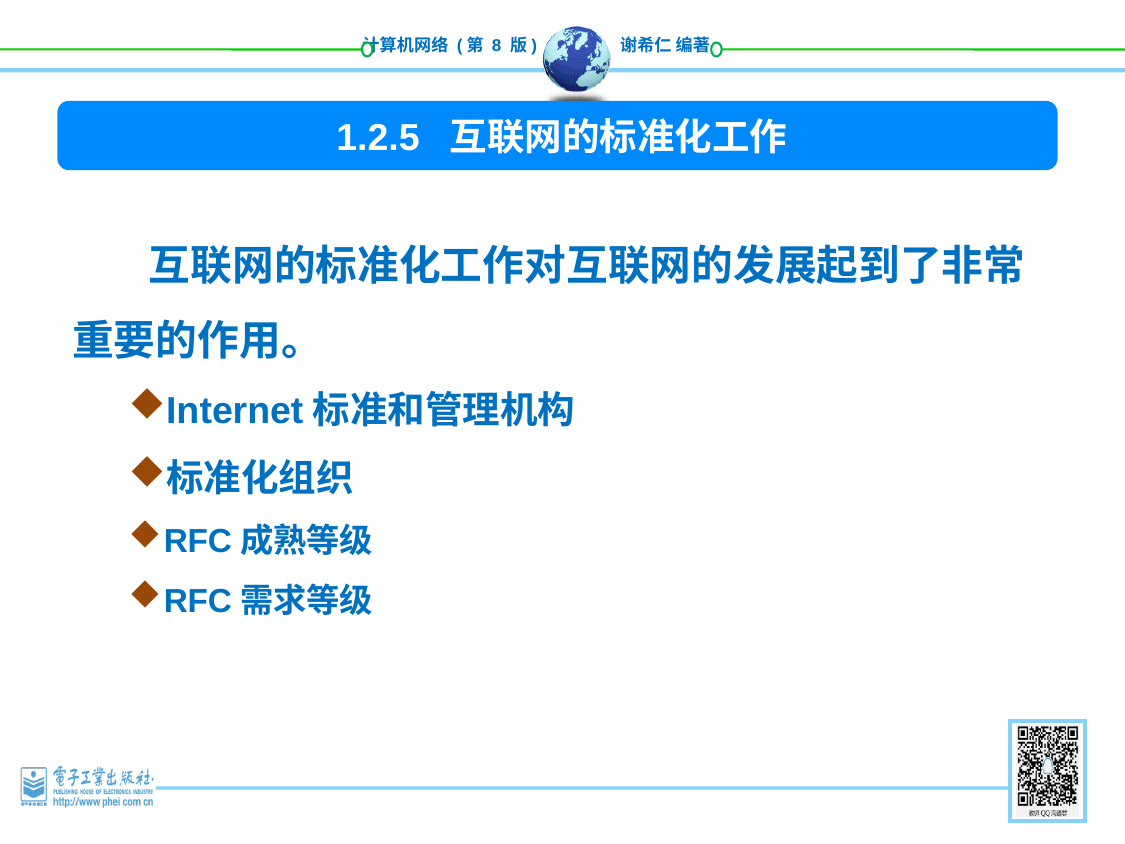

1.2.5  互联网的标准化工作
       互联网的标准化工作对互联网的发展起到了非常重要的作用。
Internet标准和管理机构
标准化组织
RFC成熟等级
RFC需求等级